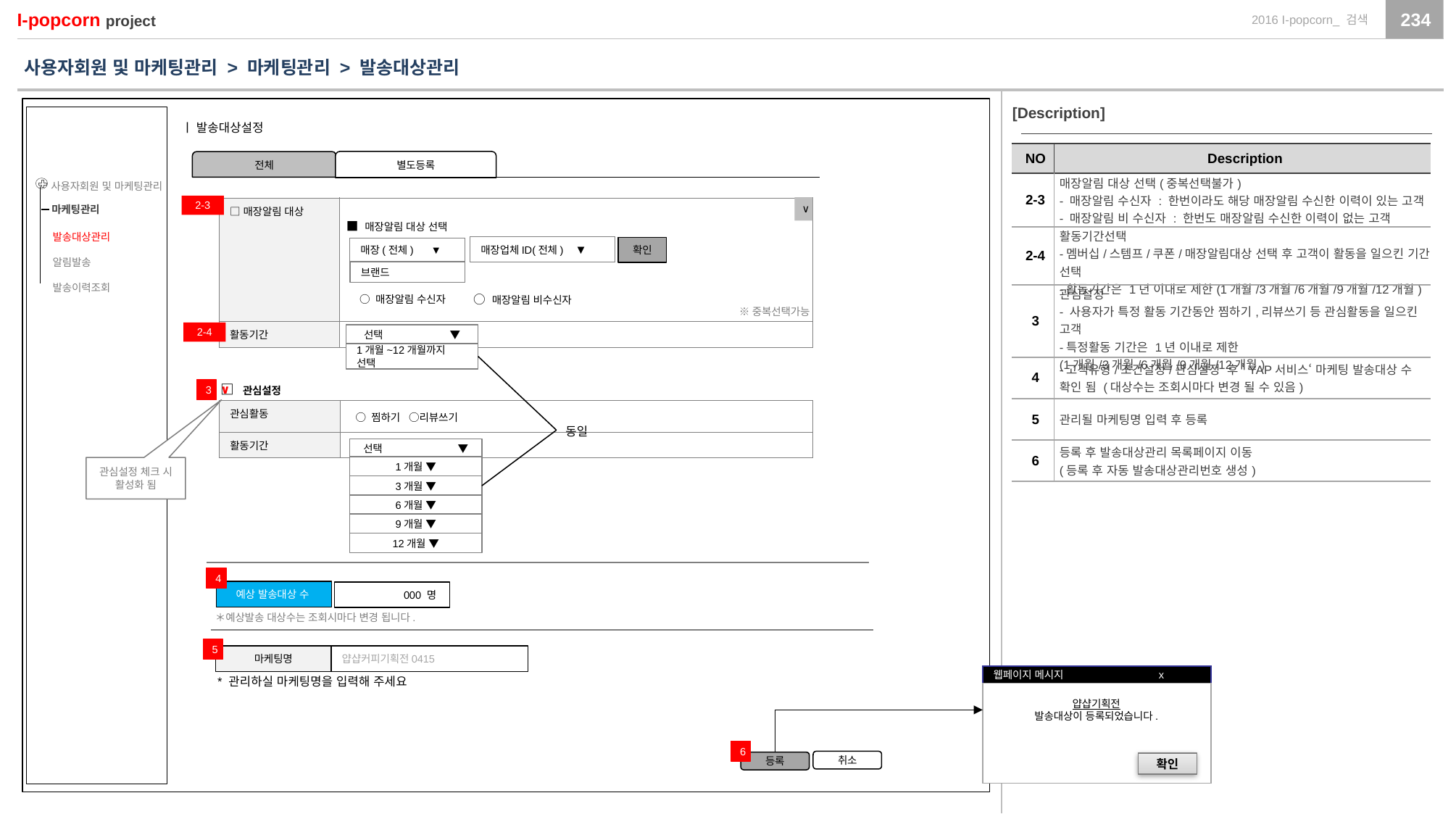

사용자회원 및 마케팅관리 > 마케팅관리 > 발송대상관리

[Description]

ㅣ 발송대상설정
| NO | Description |
| --- | --- |
| 2-3 | 매장알림 대상 선택(중복선택불가) - 매장알림 수신자 : 한번이라도 해당 매장알림 수신한 이력이 있는 고객 - 매장알림 비 수신자 : 한번도 매장알림 수신한 이력이 없는 고객 |
| 2-4 | 활동기간선택 -멤버십/스템프/쿠폰/매장알림대상 선택 후 고객이 활동을 일으킨 기간 선택 -활동기간은 1년 이내로 제한(1개월/3개월/6개월/9개월/12개월) |
| 3 | 관심설정 - 사용자가 특정 활동 기간동안 찜하기,리뷰쓰기 등 관심활동을 일으킨 고객 -특정활동 기간은 1년 이내로 제한 (1개월/3개월/6개월/9개월/12개월) |
| 4 | -고객유형/조건설정/관심설정 후 ‘YAP서비스‘ 마케팅 발송대상 수 확인 됨 (대상수는 조회시마다 변경 될 수 있음) |
| 5 | 관리될 마케팅명 입력 후 등록 |
| 6 | 등록 후 발송대상관리 목록페이지 이동 (등록 후 자동 발송대상관리번호 생성) |
별도등록
전체
사용자회원 및 마케팅관리
마케팅관리
발송대상관리

알림발송

발송이력조회

2-3
∨
| □매장알림 대상 |  |
| --- | --- |
| 활동기간 |  |
■ 매장알림 대상 선택
매장업체ID(전체)    ▼
확인
매장(전체)      ▼
브랜드
 ○ 매장알림 비수신자
 ○ 매장알림 수신자
※중복선택가능
2-4
선택                       ▼
1개월~12개월까지 선택
□  관심설정
∨
3
| 관심활동 |  |
| --- | --- |
| 활동기간 |  |
○ 찜하기   ○리뷰쓰기
동일
선택                          ▼
1개월 ▼
관심설정 체크 시 활성화 됨
3개월 ▼
6개월 ▼
9개월 ▼
12개월 ▼
4
예상 발송대상 수
000 명
＊예상발송 대상수는 조회시마다 변경 됩니다.
5
마케팅명
얍샵커피기획전0415
웹페이지 메시지                                x

얍샵기획전
발송대상이 등록되었습니다.
확인
* 관리하실 마케팅명을 입력해 주세요
6
취소
등록